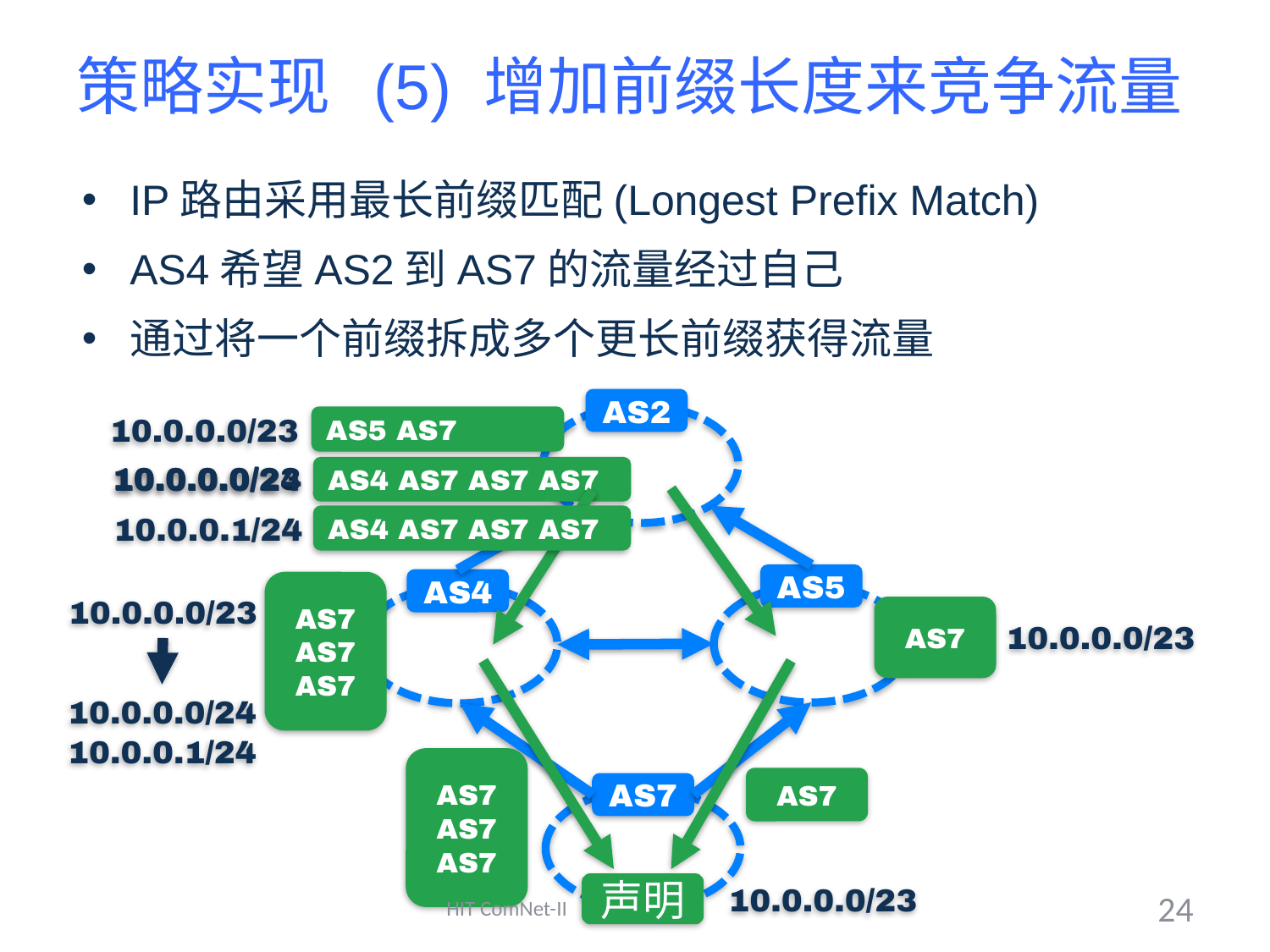

# 策略实现  (5) 增加前缀长度来竞争流量
IP路由采用最长前缀匹配(Longest Prefix Match)
AS4希望AS2到AS7的流量经过自己
通过将一个前缀拆成多个更长前缀获得流量
AS2

AS5

AS4

AS7
AS7
AS7
AS7
AS7
AS7

声明
10.0.0.0/23
AS5 AS7
10.0.0.0/23
10.0.0.0/24
AS4 AS7 AS7 AS7
10.0.0.1/24
AS4 AS7 AS7 AS7
AS7
AS7
AS7
10.0.0.0/23
10.0.0.0/23
10.0.0.0/24
10.0.0.1/24
10.0.0.0/23
HIT ComNet-II
24